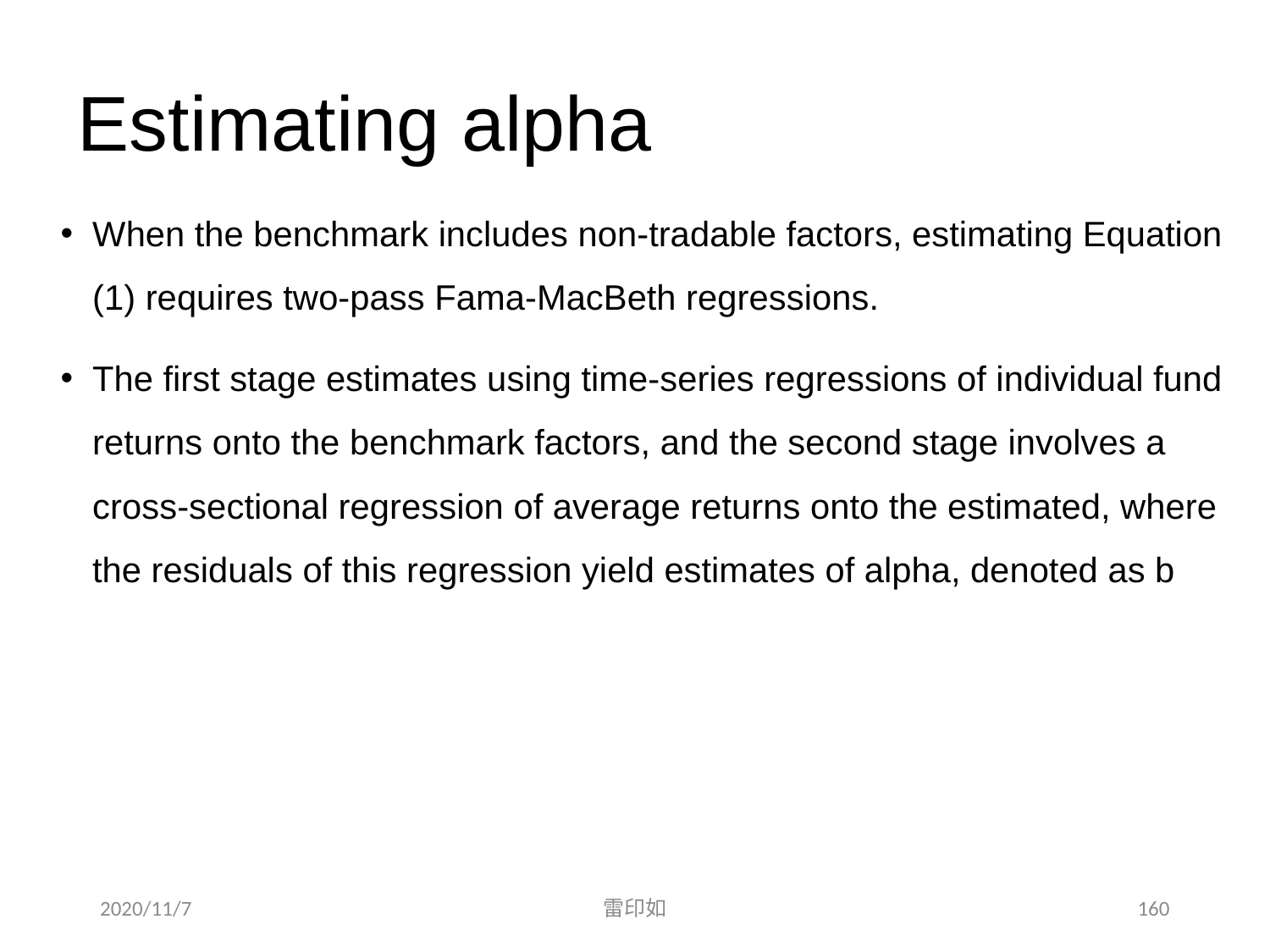

# Estimating alpha
When the benchmark includes non-tradable factors, estimating Equation (1) requires two-pass Fama-MacBeth regressions.
The first stage estimates using time-series regressions of individual fund returns onto the benchmark factors, and the second stage involves a cross-sectional regression of average returns onto the estimated, where the residuals of this regression yield estimates of alpha, denoted as b
2020/11/7
雷印如
160